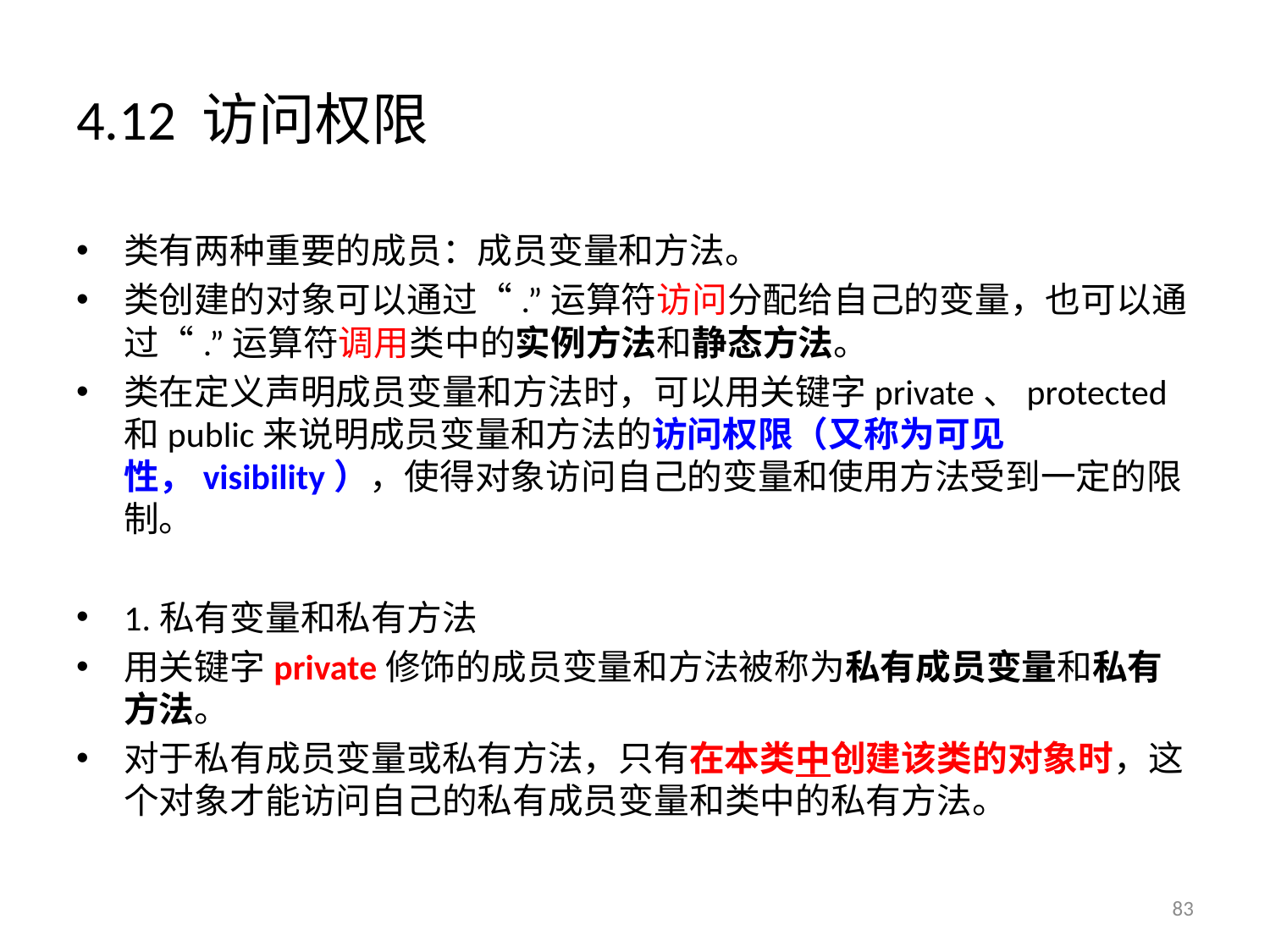

# 4.12 访问权限
类有两种重要的成员：成员变量和方法。
类创建的对象可以通过“.”运算符访问分配给自己的变量，也可以通过“.”运算符调用类中的实例方法和静态方法。
类在定义声明成员变量和方法时，可以用关键字private、protected和public来说明成员变量和方法的访问权限（又称为可见性，visibility），使得对象访问自己的变量和使用方法受到一定的限制。

1.私有变量和私有方法
用关键字private修饰的成员变量和方法被称为私有成员变量和私有方法。
对于私有成员变量或私有方法，只有在本类中创建该类的对象时，这个对象才能访问自己的私有成员变量和类中的私有方法。
83